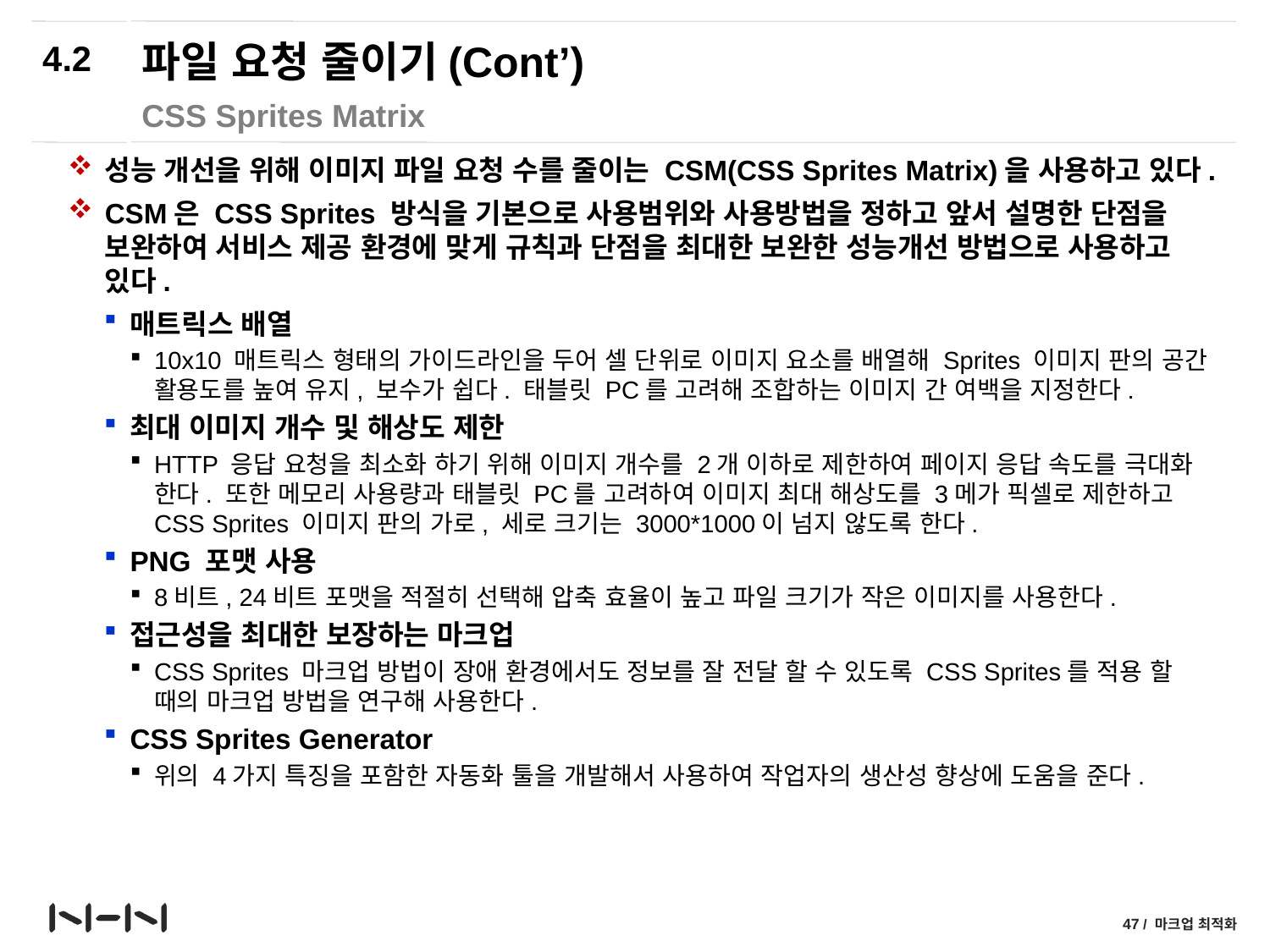

4.2
# 파일 요청 줄이기(Cont’)
CSS Sprites Matrix
성능 개선을 위해 이미지 파일 요청 수를 줄이는 CSM(CSS Sprites Matrix)을 사용하고 있다.
CSM은 CSS Sprites 방식을 기본으로 사용범위와 사용방법을 정하고 앞서 설명한 단점을 보완하여 서비스 제공 환경에 맞게 규칙과 단점을 최대한 보완한 성능개선 방법으로 사용하고 있다.
매트릭스 배열
10x10 매트릭스 형태의 가이드라인을 두어 셀 단위로 이미지 요소를 배열해 Sprites 이미지 판의 공간 활용도를 높여 유지, 보수가 쉽다. 태블릿 PC를 고려해 조합하는 이미지 간 여백을 지정한다.
최대 이미지 개수 및 해상도 제한
HTTP 응답 요청을 최소화 하기 위해 이미지 개수를 2개 이하로 제한하여 페이지 응답 속도를 극대화 한다. 또한 메모리 사용량과 태블릿 PC를 고려하여 이미지 최대 해상도를 3메가 픽셀로 제한하고 CSS Sprites 이미지 판의 가로, 세로 크기는 3000*1000이 넘지 않도록 한다.
PNG 포맷 사용
8비트, 24비트 포맷을 적절히 선택해 압축 효율이 높고 파일 크기가 작은 이미지를 사용한다.
접근성을 최대한 보장하는 마크업
CSS Sprites 마크업 방법이 장애 환경에서도 정보를 잘 전달 할 수 있도록 CSS Sprites를 적용 할 때의 마크업 방법을 연구해 사용한다.
CSS Sprites Generator
위의 4가지 특징을 포함한 자동화 툴을 개발해서 사용하여 작업자의 생산성 향상에 도움을 준다.